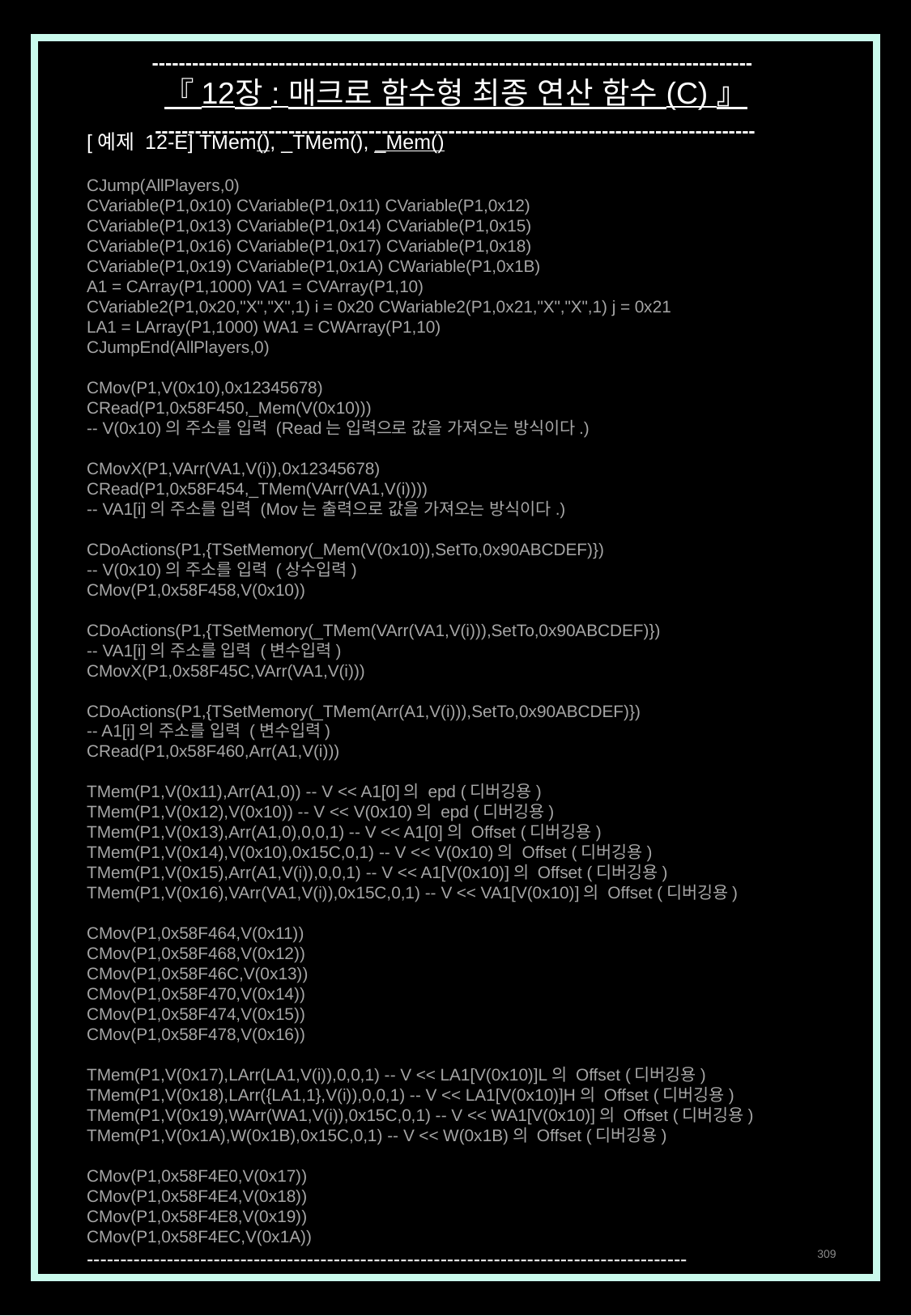

------------------------------------------------------------------------------------------
『 12장 : 매크로 함수형 최종 연산 함수 (C) 』
------------------------------------------------------------------------------------------
[예제 12-E] TMem(), _TMem(), _Mem()

CJump(AllPlayers,0)
CVariable(P1,0x10) CVariable(P1,0x11) CVariable(P1,0x12)
CVariable(P1,0x13) CVariable(P1,0x14) CVariable(P1,0x15)
CVariable(P1,0x16) CVariable(P1,0x17) CVariable(P1,0x18)
CVariable(P1,0x19) CVariable(P1,0x1A) CWariable(P1,0x1B)
A1 = CArray(P1,1000) VA1 = CVArray(P1,10)
CVariable2(P1,0x20,"X","X",1) i = 0x20 CWariable2(P1,0x21,"X","X",1) j = 0x21
LA1 = LArray(P1,1000) WA1 = CWArray(P1,10)
CJumpEnd(AllPlayers,0)

CMov(P1,V(0x10),0x12345678)
CRead(P1,0x58F450,_Mem(V(0x10)))
-- V(0x10)의 주소를 입력 (Read는 입력으로 값을 가져오는 방식이다.)

CMovX(P1,VArr(VA1,V(i)),0x12345678)
CRead(P1,0x58F454,_TMem(VArr(VA1,V(i))))
-- VA1[i]의 주소를 입력 (Mov는 출력으로 값을 가져오는 방식이다.)

CDoActions(P1,{TSetMemory(_Mem(V(0x10)),SetTo,0x90ABCDEF)})
-- V(0x10)의 주소를 입력 (상수입력)
CMov(P1,0x58F458,V(0x10))

CDoActions(P1,{TSetMemory(_TMem(VArr(VA1,V(i))),SetTo,0x90ABCDEF)})
-- VA1[i]의 주소를 입력 (변수입력)
CMovX(P1,0x58F45C,VArr(VA1,V(i)))

CDoActions(P1,{TSetMemory(_TMem(Arr(A1,V(i))),SetTo,0x90ABCDEF)})
-- A1[i]의 주소를 입력 (변수입력)
CRead(P1,0x58F460,Arr(A1,V(i)))

TMem(P1,V(0x11),Arr(A1,0)) -- V << A1[0]의 epd (디버깅용)
TMem(P1,V(0x12),V(0x10)) -- V << V(0x10)의 epd (디버깅용)
TMem(P1,V(0x13),Arr(A1,0),0,0,1) -- V << A1[0]의 Offset (디버깅용)
TMem(P1,V(0x14),V(0x10),0x15C,0,1) -- V << V(0x10)의 Offset (디버깅용)
TMem(P1,V(0x15),Arr(A1,V(i)),0,0,1) -- V << A1[V(0x10)]의 Offset (디버깅용)
TMem(P1,V(0x16),VArr(VA1,V(i)),0x15C,0,1) -- V << VA1[V(0x10)]의 Offset (디버깅용)

CMov(P1,0x58F464,V(0x11))
CMov(P1,0x58F468,V(0x12))
CMov(P1,0x58F46C,V(0x13))
CMov(P1,0x58F470,V(0x14))
CMov(P1,0x58F474,V(0x15))
CMov(P1,0x58F478,V(0x16))

TMem(P1,V(0x17),LArr(LA1,V(i)),0,0,1) -- V << LA1[V(0x10)]L의 Offset (디버깅용)
TMem(P1,V(0x18),LArr({LA1,1},V(i)),0,0,1) -- V << LA1[V(0x10)]H의 Offset (디버깅용)
TMem(P1,V(0x19),WArr(WA1,V(i)),0x15C,0,1) -- V << WA1[V(0x10)]의 Offset (디버깅용)
TMem(P1,V(0x1A),W(0x1B),0x15C,0,1) -- V << W(0x1B)의 Offset (디버깅용)

CMov(P1,0x58F4E0,V(0x17))
CMov(P1,0x58F4E4,V(0x18))
CMov(P1,0x58F4E8,V(0x19))
CMov(P1,0x58F4EC,V(0x1A))
------------------------------------------------------------------------------------------
309